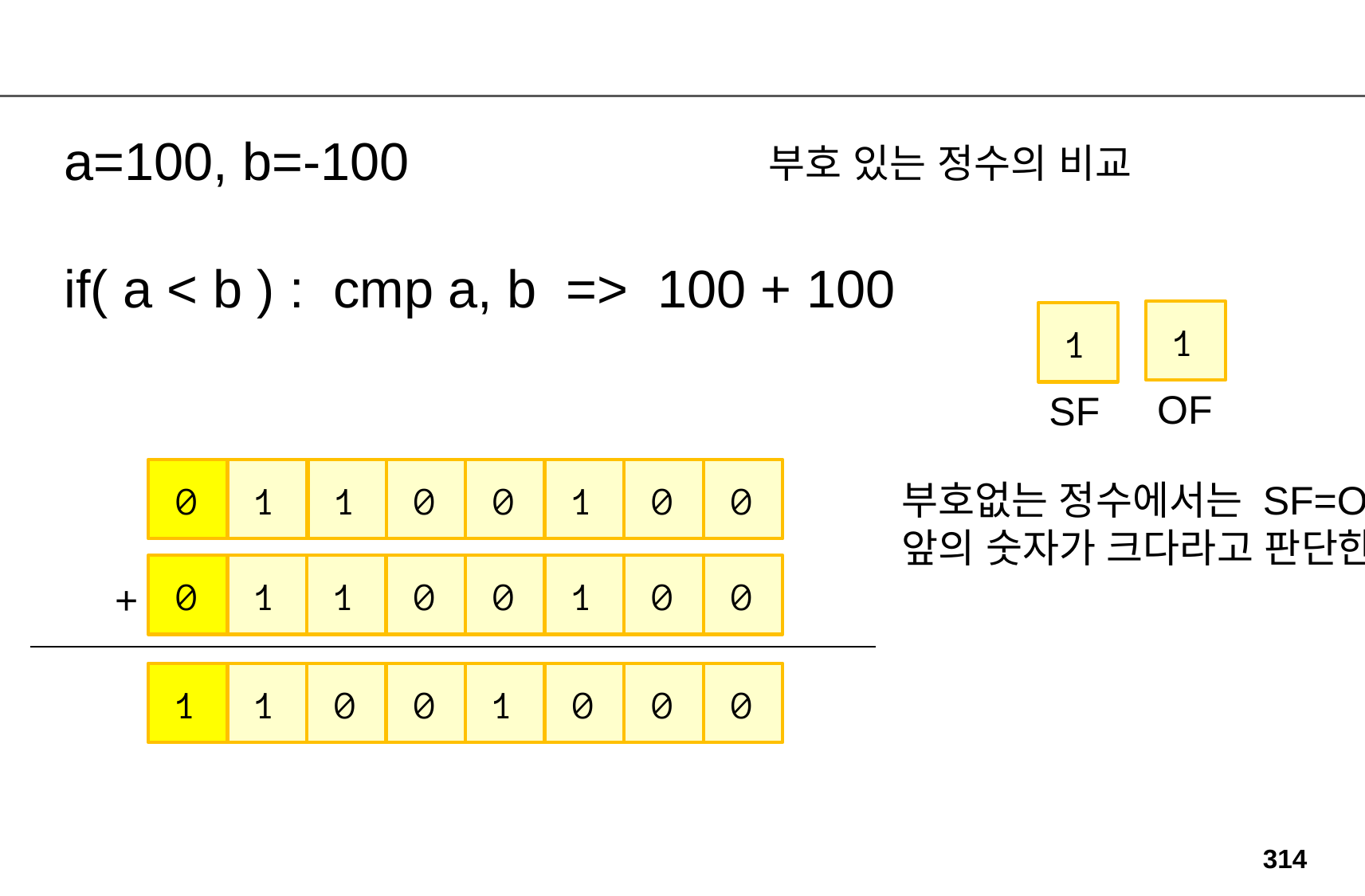

a=100, b=-100

if( a < b ) :  cmp a, b  =>  100 + 100
부호 있는 정수의 비교
1
1
OF
SF
0
1
1
0
0
1
0
0
부호없는 정수에서는 SF=OF이면
앞의 숫자가 크다라고 판단한다.
0
1
1
0
0
1
0
0
+
1
1
0
0
1
0
0
0